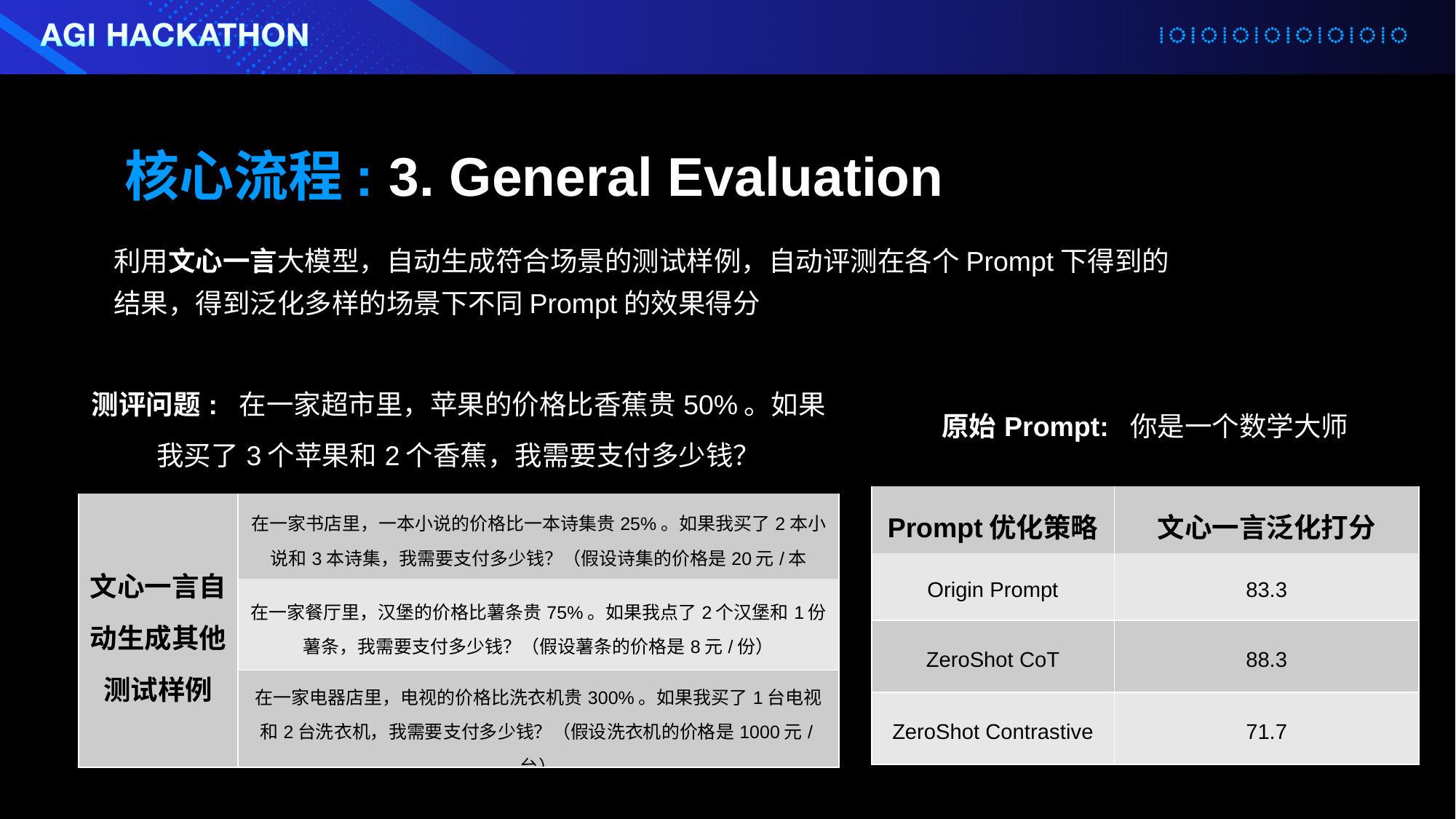

核心流程: 3. General Evaluation
利用文心一言大模型，自动生成符合场景的测试样例，自动评测在各个Prompt下得到的结果，得到泛化多样的场景下不同Prompt的效果得分
| 测评问题: 在一家超市里，苹果的价格比香蕉贵50%。如果我买了3个苹果和2个香蕉，我需要支付多少钱？ |  |
| --- | --- |
| 文心一言自动生成其他测试样例 | 在一家书店里，一本小说的价格比一本诗集贵25%。如果我买了2本小说和3本诗集，我需要支付多少钱？（假设诗集的价格是20元/本 |
|  | 在一家餐厅里，汉堡的价格比薯条贵75%。如果我点了2个汉堡和1份薯条，我需要支付多少钱？（假设薯条的价格是8元/份） |
|  | 在一家电器店里，电视的价格比洗衣机贵300%。如果我买了1台电视和2台洗衣机，我需要支付多少钱？（假设洗衣机的价格是1000元/台） |
| 原始Prompt: 你是一个数学大师 |  |
| --- | --- |
| Prompt优化策略 | 文心一言泛化打分 |
| Origin Prompt | 83.3 |
| ZeroShot CoT | 88.3 |
| ZeroShot Contrastive | 71.7 |